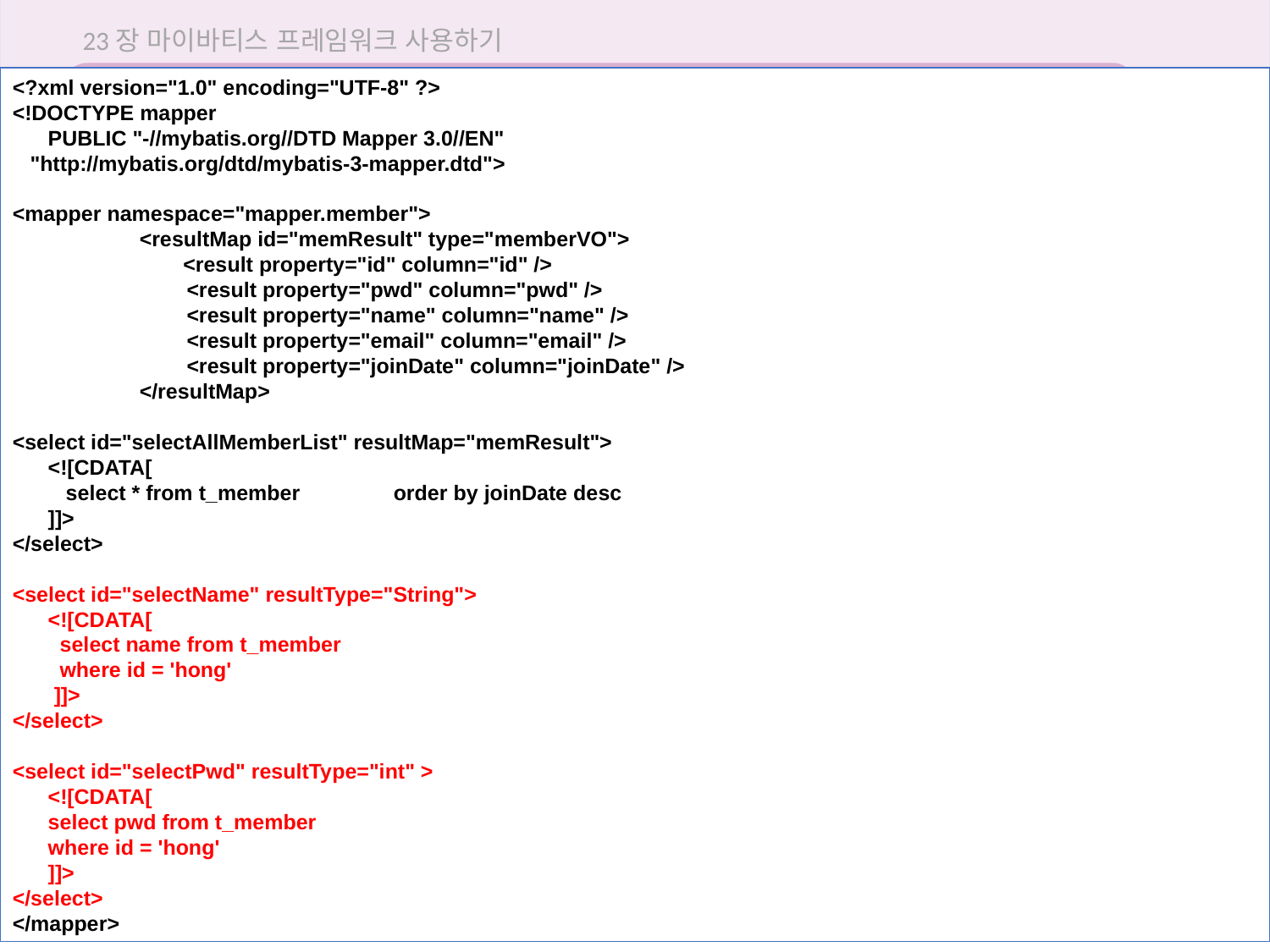

23장 마이바티스 프레임워크 사용하기
<?xml version="1.0" encoding="UTF-8" ?>
<!DOCTYPE mapper
      PUBLIC "-//mybatis.org//DTD Mapper 3.0//EN"
   "http://mybatis.org/dtd/mybatis-3-mapper.dtd">

<mapper namespace="mapper.member">
	<resultMap id="memResult" type="memberVO">
	         <result property="id" column="id" />
	        <result property="pwd" column="pwd" />
	        <result property="name" column="name" />
	        <result property="email" column="email" />
	        <result property="joinDate" column="joinDate" />
	</resultMap>

<select id="selectAllMemberList" resultMap="memResult">
      <![CDATA[
         select * from t_member	order by joinDate desc
      ]]>
</select>

<select id="selectName" resultType="String">
      <![CDATA[
        select name from t_member
        where id = 'hong'
       ]]>
</select>

<select id="selectPwd" resultType="int" >
      <![CDATA[
      select pwd from t_member
      where id = 'hong'
      ]]>
</select>
</mapper>
23.4 마이바티스 이용해 회원 정보 CRUD 실습